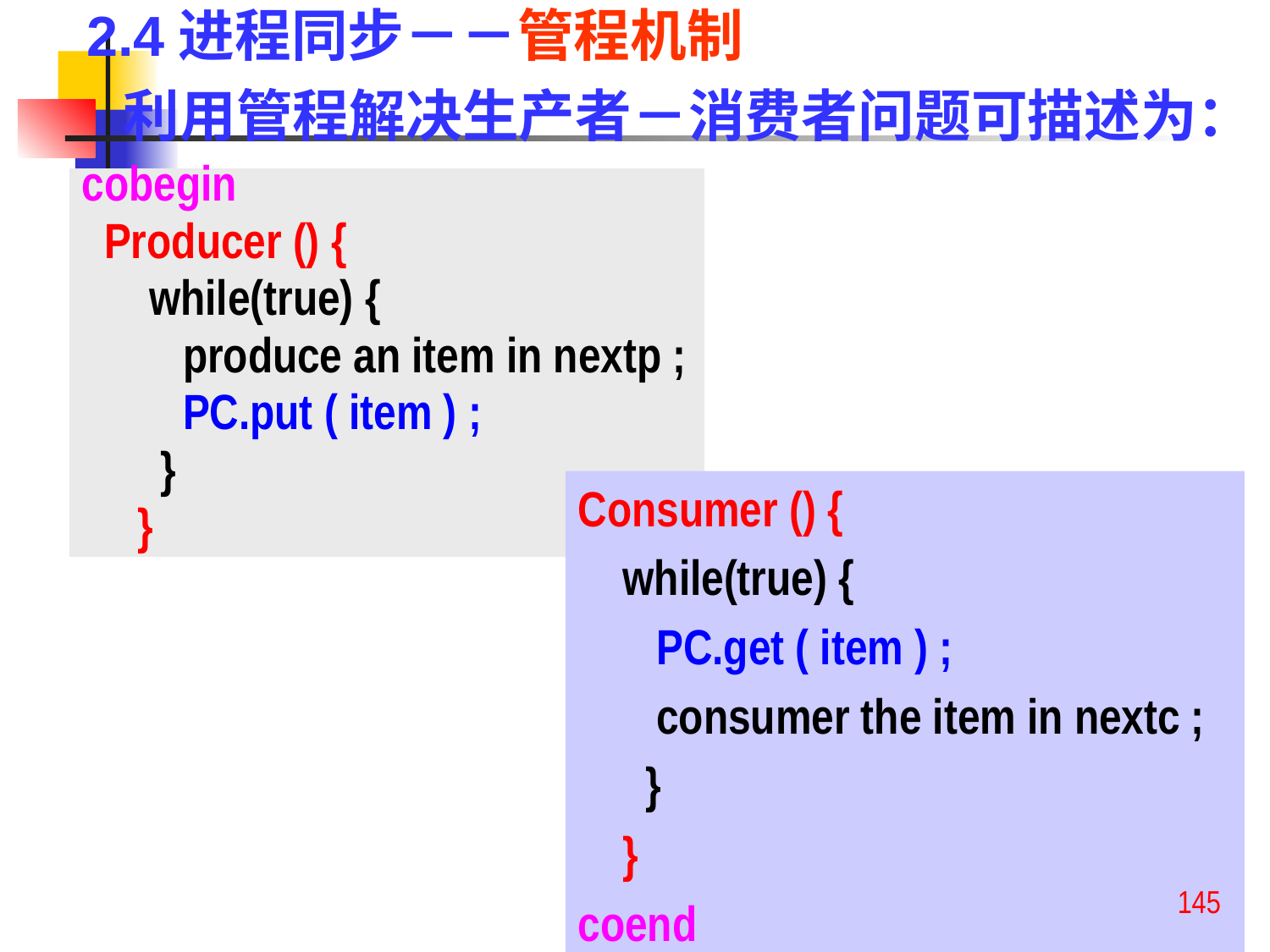

2.4进程同步－－管程机制
 利用管程解决生产者－消费者问题可描述为：
cobegin
  Producer () {
      while(true) {
         produce an item in nextp ;
         PC.put ( item ) ;
       }
     }
Consumer () {
    while(true) {
       PC.get ( item ) ;
       consumer the item in nextc ;
      }
    }
coend
145